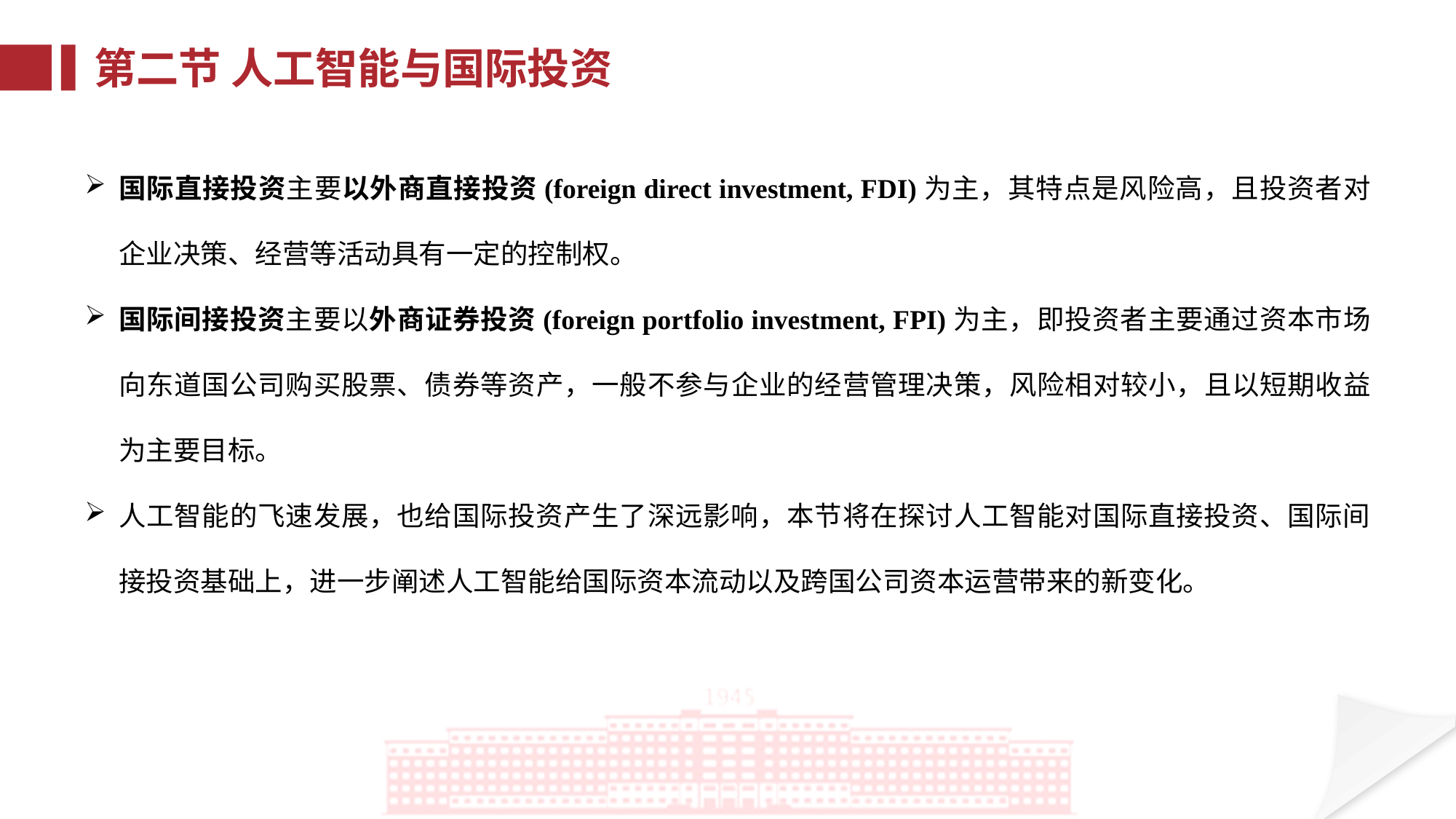

第二节 人工智能与国际投资
国际直接投资主要以外商直接投资(foreign direct investment, FDI)为主，其特点是风险高，且投资者对企业决策、经营等活动具有一定的控制权。
国际间接投资主要以外商证券投资(foreign portfolio investment, FPI)为主，即投资者主要通过资本市场向东道国公司购买股票、债券等资产，一般不参与企业的经营管理决策，风险相对较小，且以短期收益为主要目标。
人工智能的飞速发展，也给国际投资产生了深远影响，本节将在探讨人工智能对国际直接投资、国际间接投资基础上，进一步阐述人工智能给国际资本流动以及跨国公司资本运营带来的新变化。